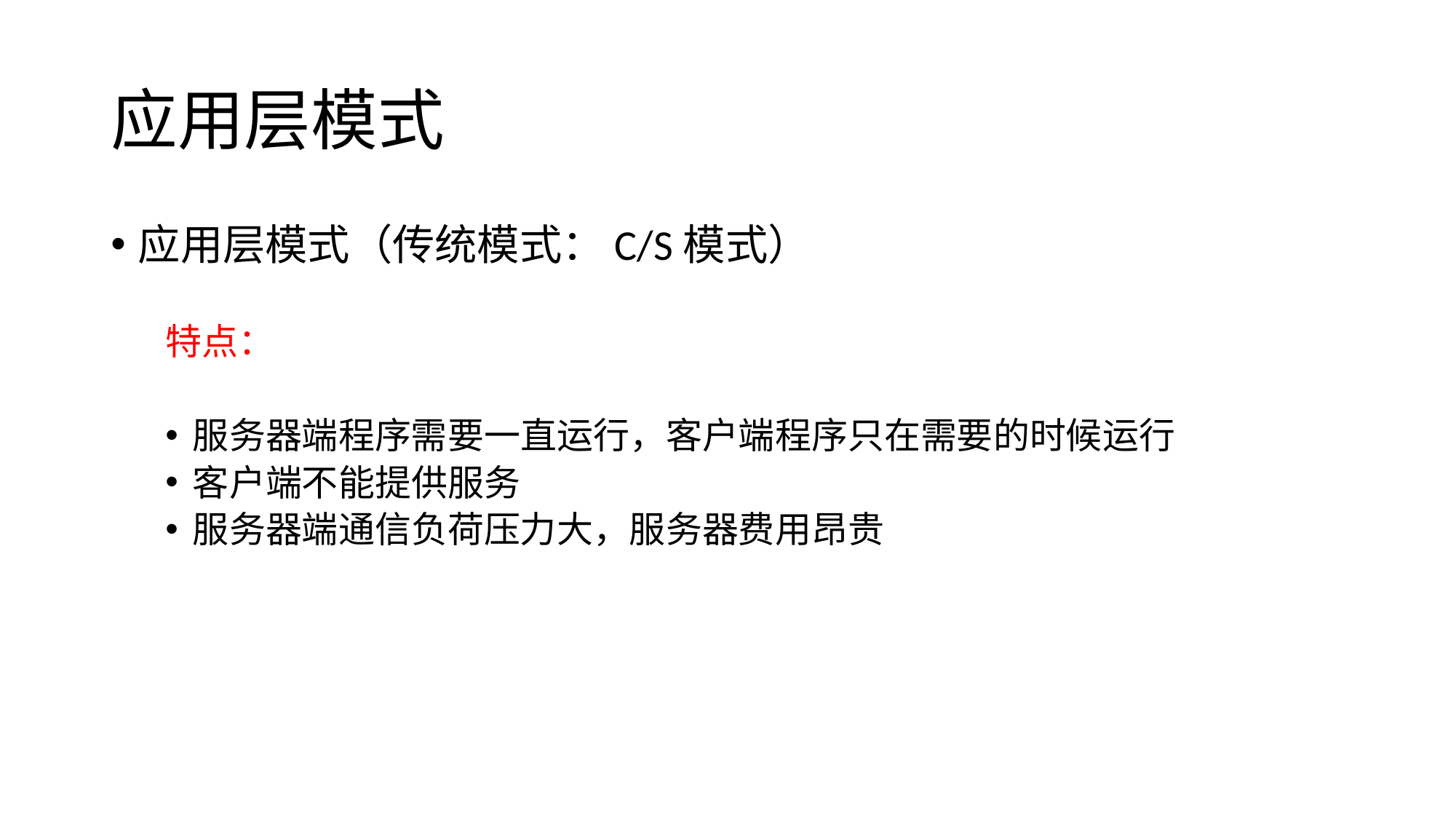

# 应用层模式
应用层模式（传统模式：C/S模式）

特点：

服务器端程序需要一直运行，客户端程序只在需要的时候运行
客户端不能提供服务
服务器端通信负荷压力大，服务器费用昂贵